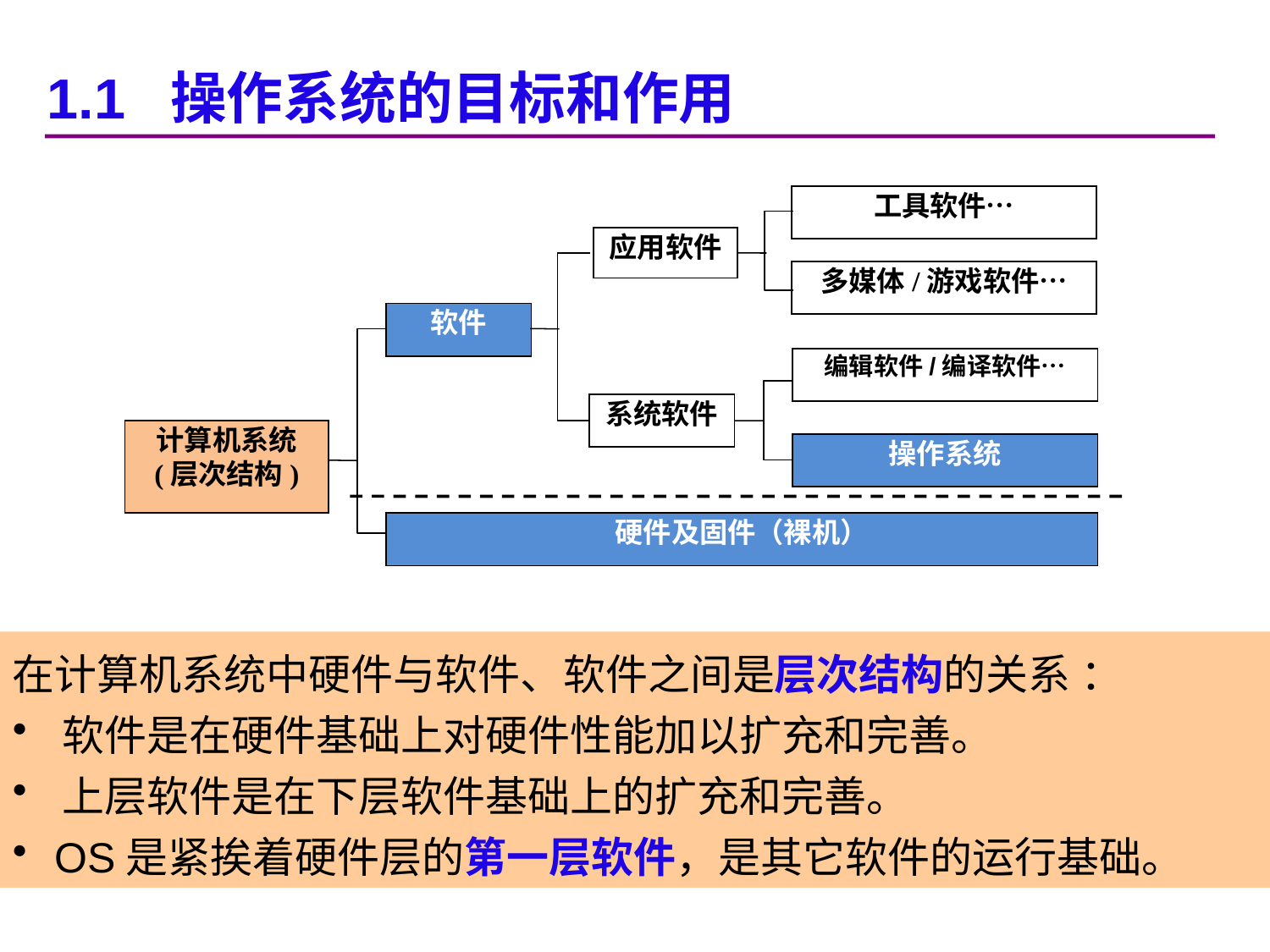

1.1  操作系统的目标和作用

工具软件…

应用软件

多媒体/游戏软件…
软件

编辑软件/编译软件…

系统软件
计算机系统
(层次结构)

操作系统

硬件及固件（裸机）
在计算机系统中硬件与软件、软件之间是层次结构的关系 ：
 软件是在硬件基础上对硬件性能加以扩充和完善。
 上层软件是在下层软件基础上的扩充和完善。
 OS是紧挨着硬件层的第一层软件，是其它软件的运行基础。